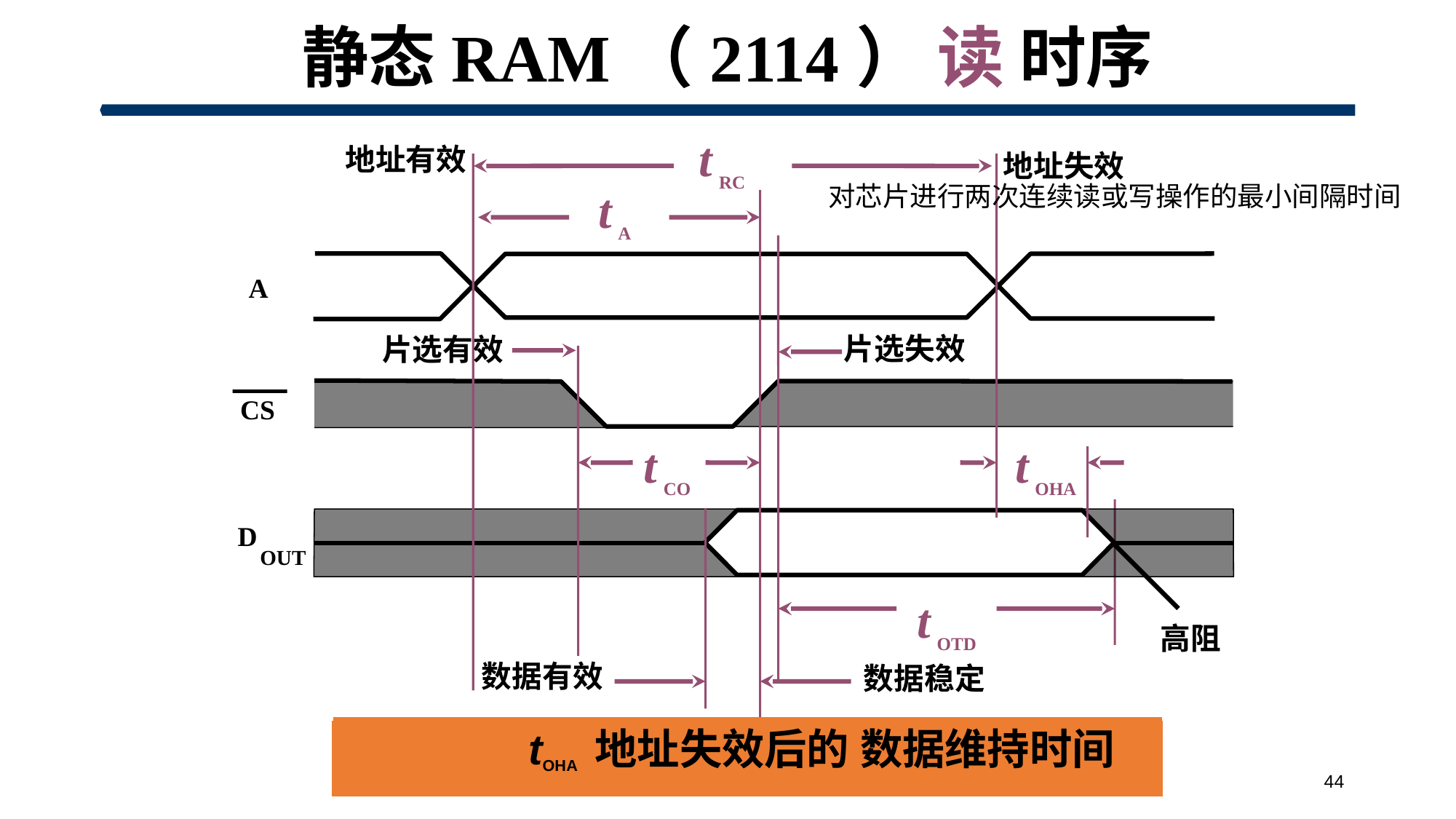

# 静态RAM（2114） 读 时序
t
RC

地址有效
地址失效

片选失效

高阻
数据有效

数据稳定

A
CS
D
OUT

t
A

对芯片进行两次连续读或写操作的最小间隔时间
片选有效

t
CO

t
OHA

t
OTD

读时间  tA   地址有效
数据稳定

tOHA 地址失效后的
数据维持时间

tOTD 片选失效
输出高阻

读周期 tRC  地址有效    下一次地址有效

tCO  片选有效
数据稳定

44